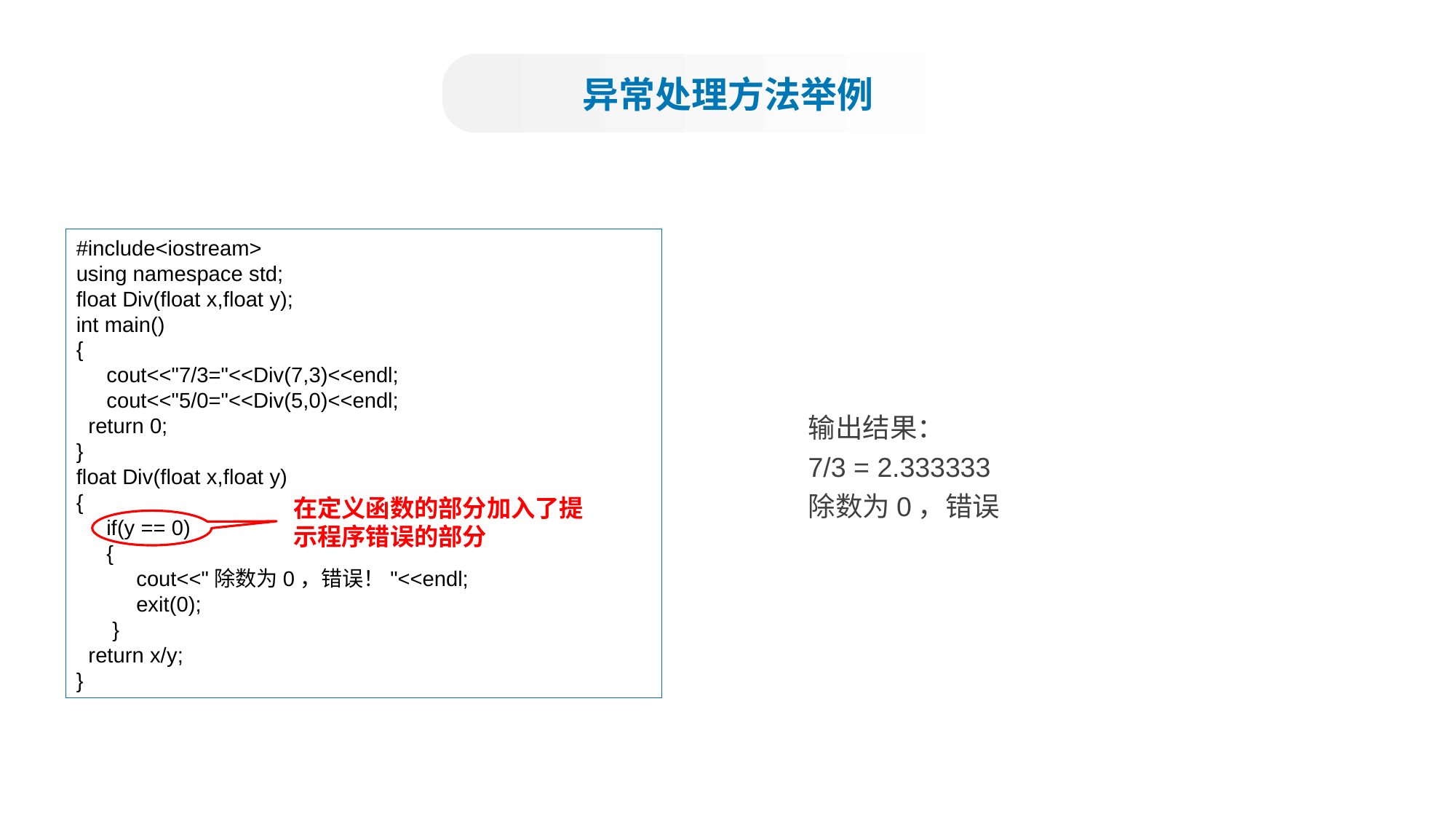

异常处理方法举例
#include<iostream>
using namespace std;
float Div(float x,float y);
int main()
{
     cout<<"7/3="<<Div(7,3)<<endl;
     cout<<"5/0="<<Div(5,0)<<endl;
  return 0;
}
float Div(float x,float y)
{
     if(y == 0)
     {
          cout<<"除数为0，错误！"<<endl;
          exit(0);
      }
  return x/y;
}
输出结果：
7/3 = 2.333333
除数为0，错误

在定义函数的部分加入了提示程序错误的部分